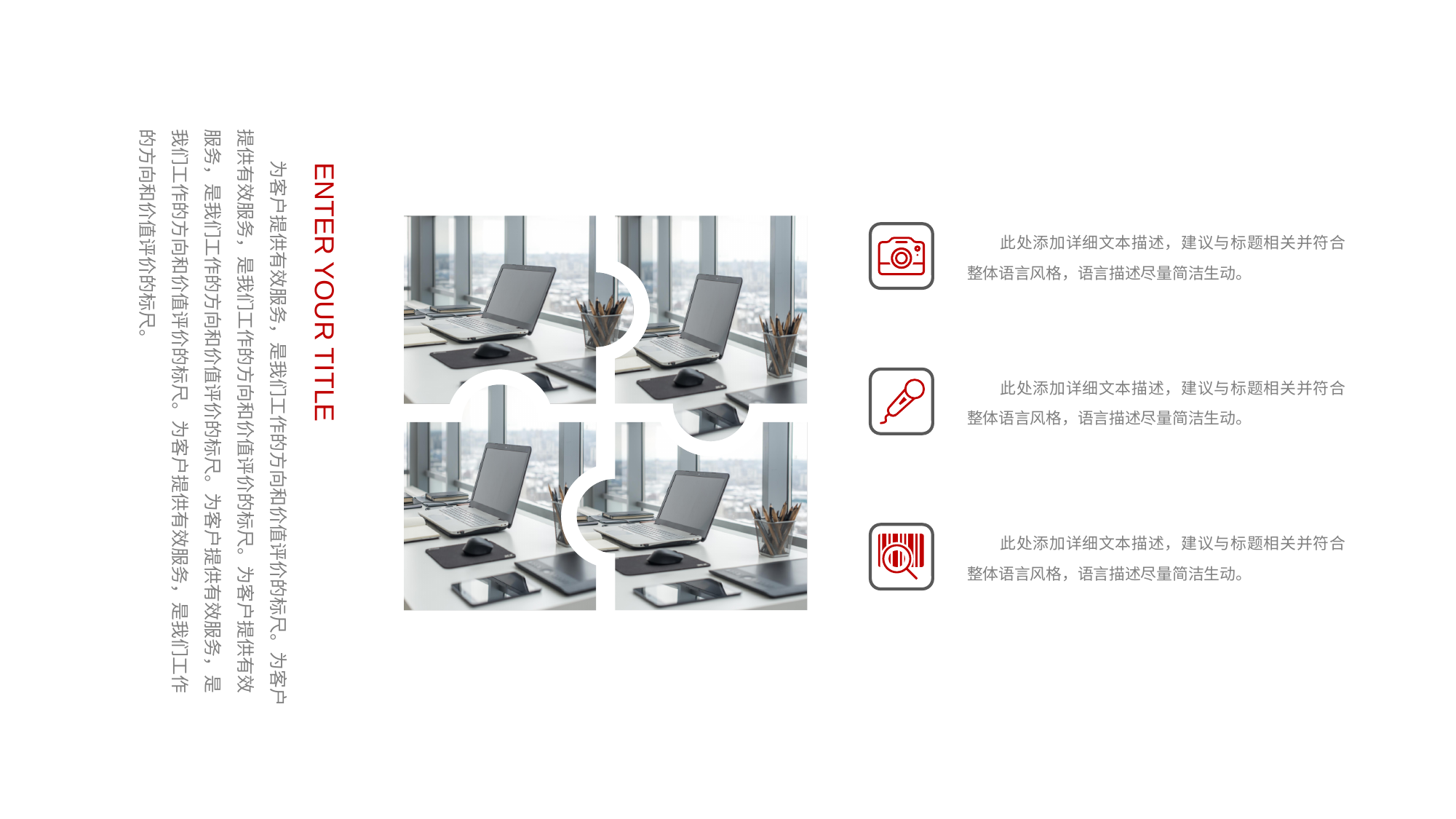

ENTER YOUR TITLE
　　为客户提供有效服务，是我们工作的方向和价值评价的标尺。为客户提供有效服务，是我们工作的方向和价值评价的标尺。为客户提供有效服务，是我们工作的方向和价值评价的标尺。为客户提供有效服务，是我们工作的方向和价值评价的标尺。为客户提供有效服务，是我们工作的方向和价值评价的标尺。

　　此处添加详细文本描述，建议与标题相关并符合整体语言风格，语言描述尽量简洁生动。

　　此处添加详细文本描述，建议与标题相关并符合整体语言风格，语言描述尽量简洁生动。

　　此处添加详细文本描述，建议与标题相关并符合整体语言风格，语言描述尽量简洁生动。